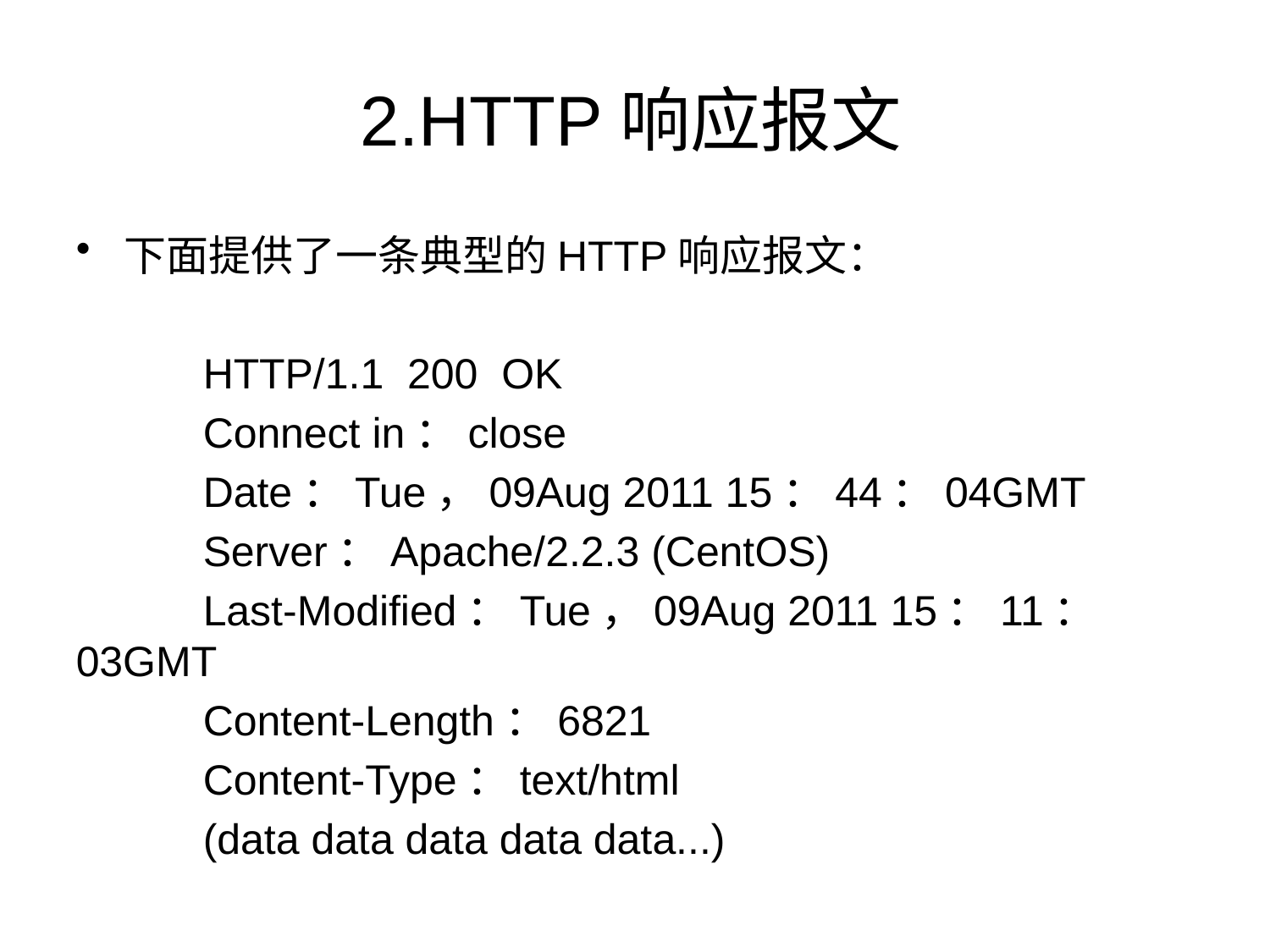

# 2.HTTP响应报文
下面提供了一条典型的HTTP响应报文：

	HTTP/1.1  200  OK
	Connect in：close
	Date：Tue，09Aug 2011 15：44：04GMT
	Server：Apache/2.2.3 (CentOS)
	Last-Modified：Tue，09Aug 2011 15：11：03GMT
	Content-Length：6821
	Content-Type：text/html
	(data data data data data...)